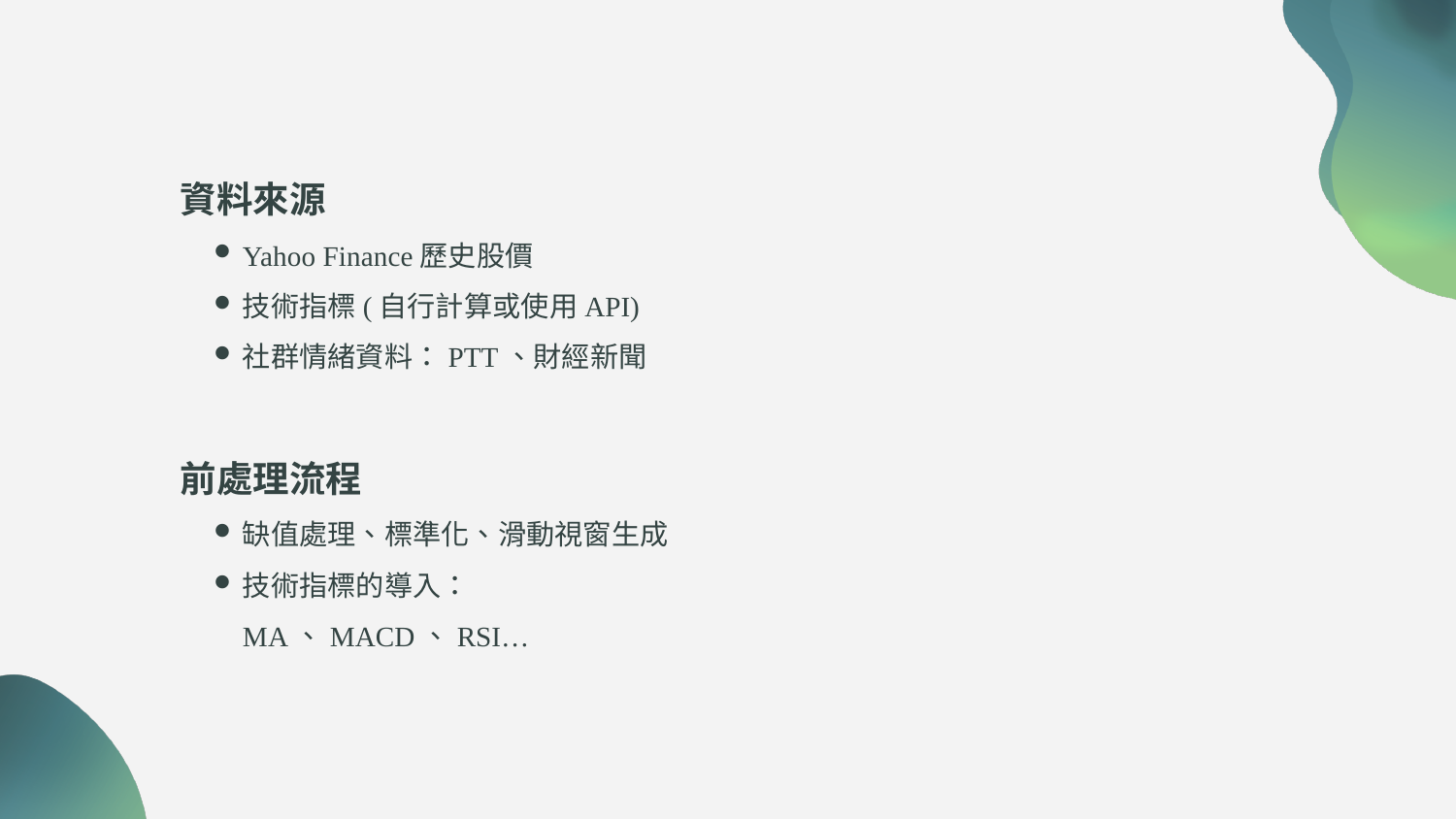

資料來源
Yahoo Finance歷史股價
技術指標(自行計算或使用API)
社群情緒資料：PTT、財經新聞
前處理流程
缺值處理、標準化、滑動視窗生成
技術指標的導入：MA、MACD、RSI…